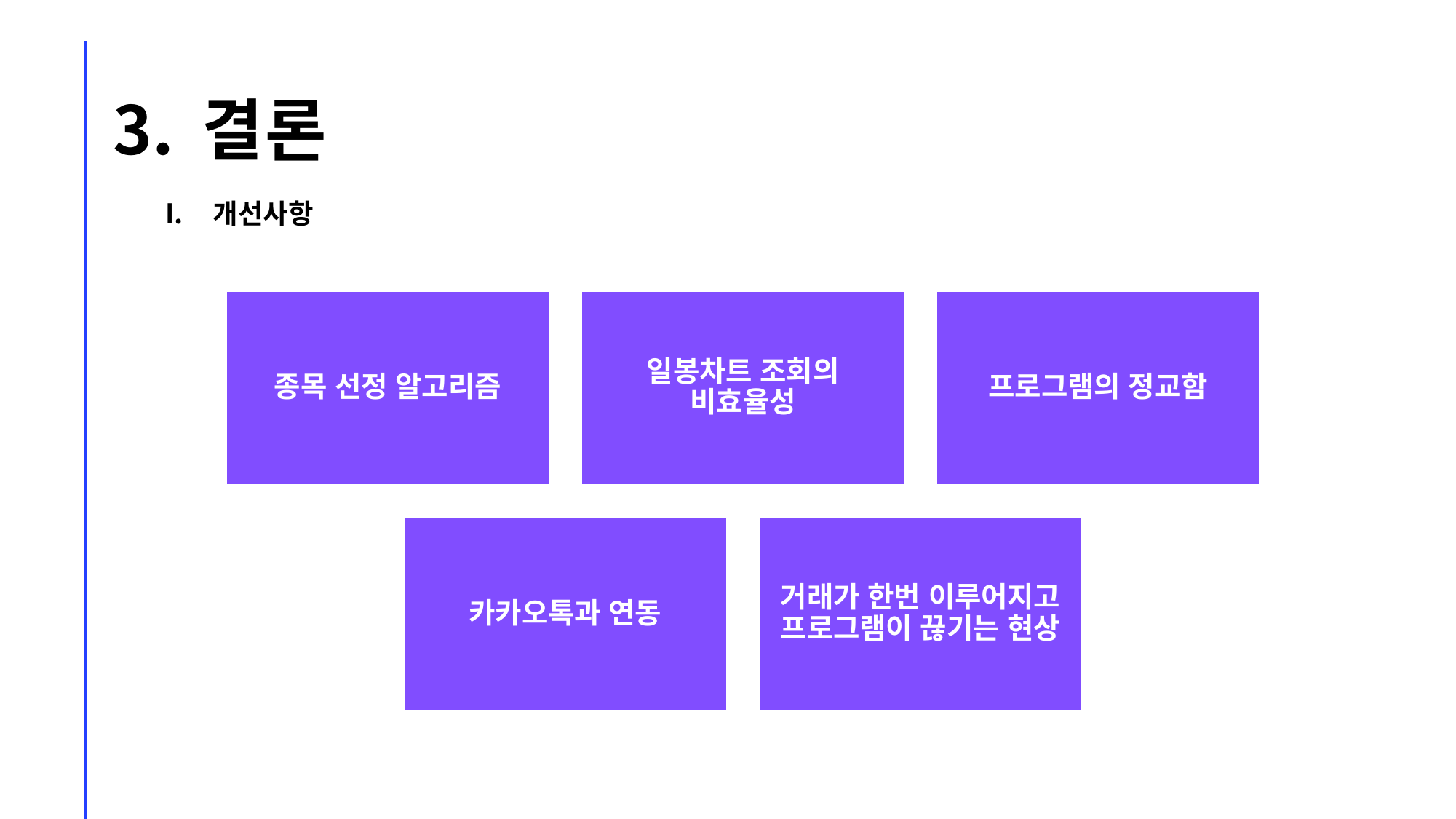

# 결론
개선사항
종목 선정 알고리즘
일봉차트 조회의 비효율성
프로그램의 정교함
카카오톡과 연동
거래가 한번 이루어지고 프로그램이 끊기는 현상